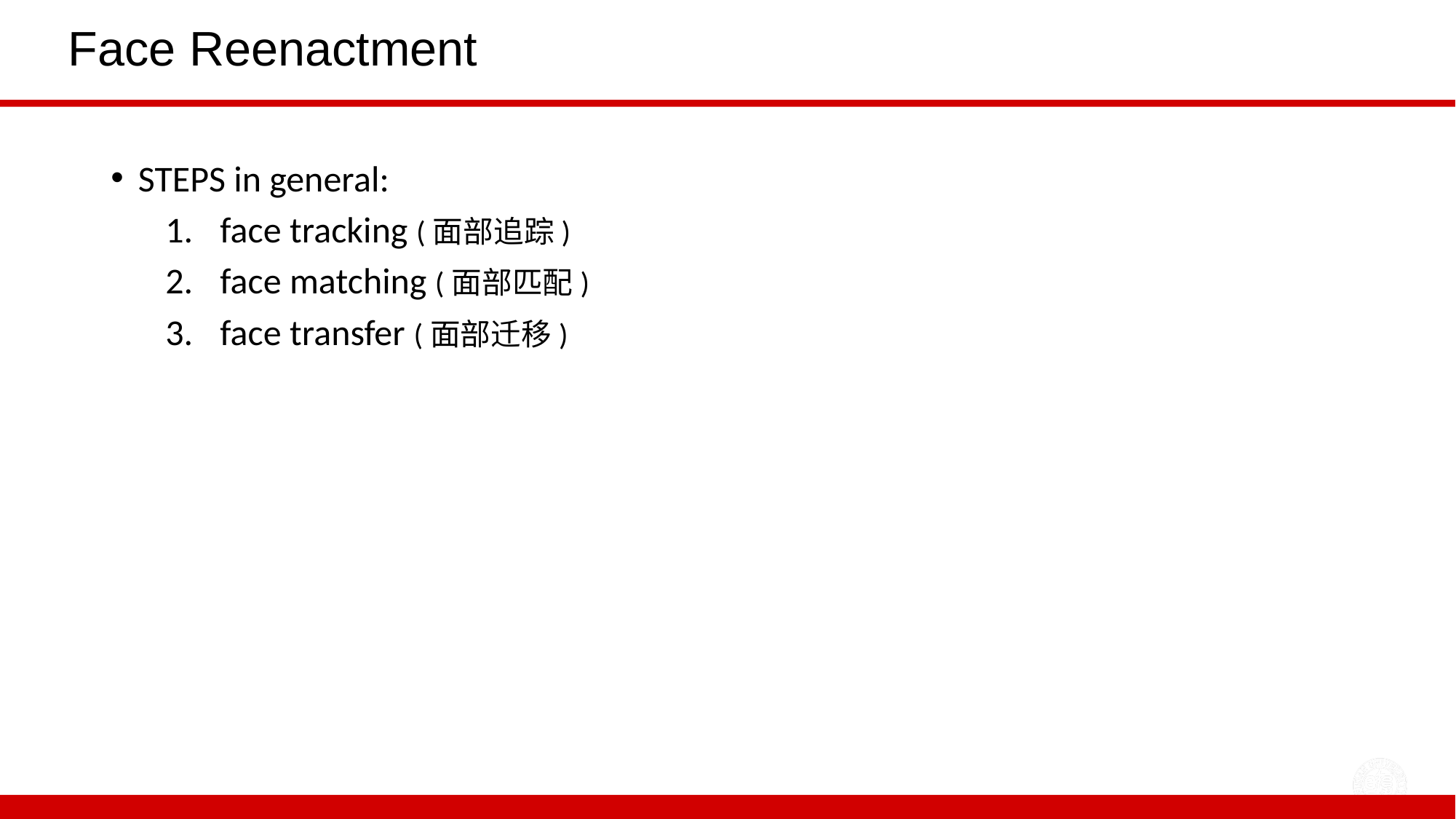

# Face Reenactment
STEPS in general:
face tracking (面部追踪)
face matching (面部匹配)
face transfer (面部迁移)